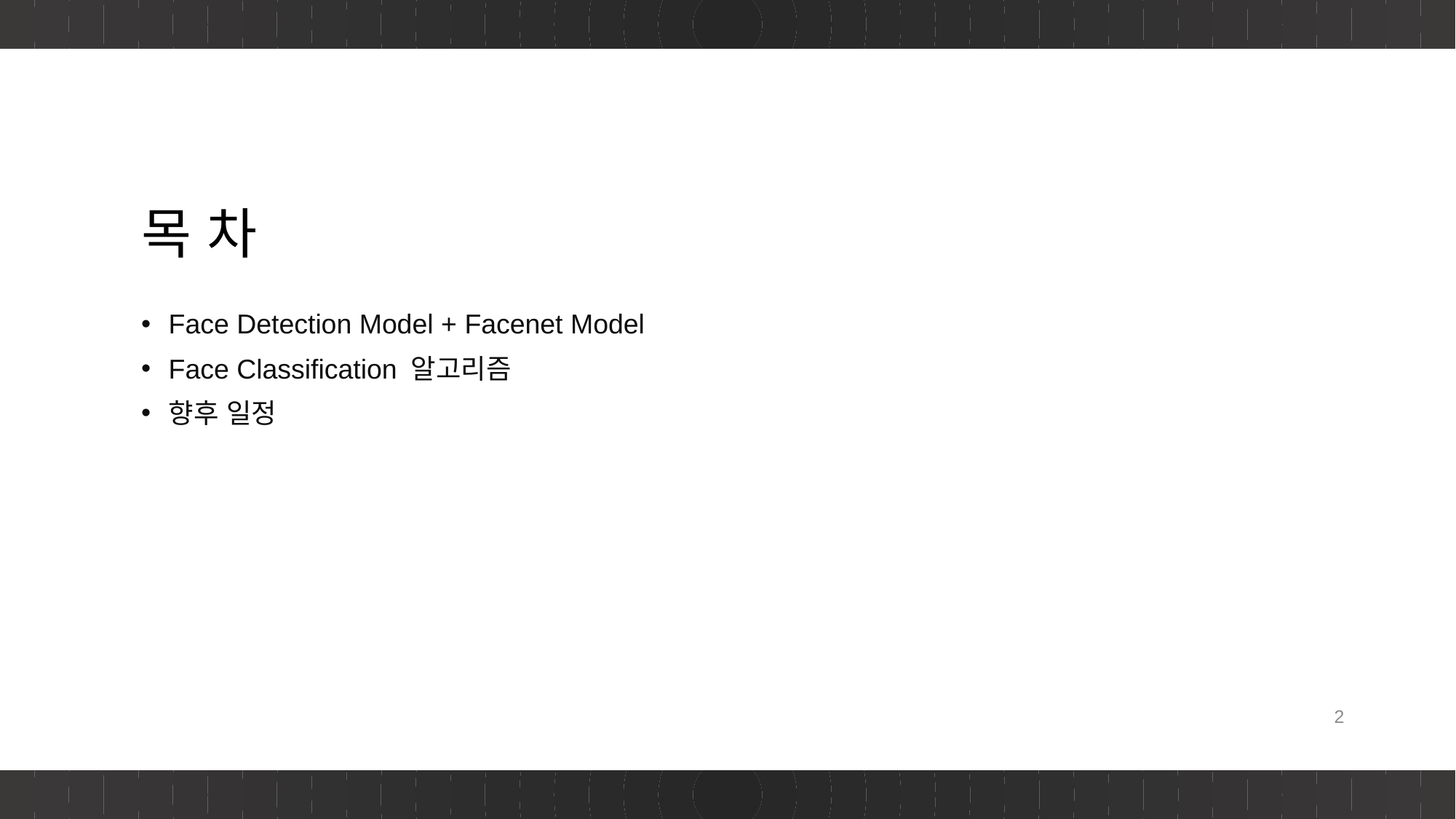

# 목 차
Face Detection Model + Facenet Model
Face Classification 알고리즘
향후 일정
2